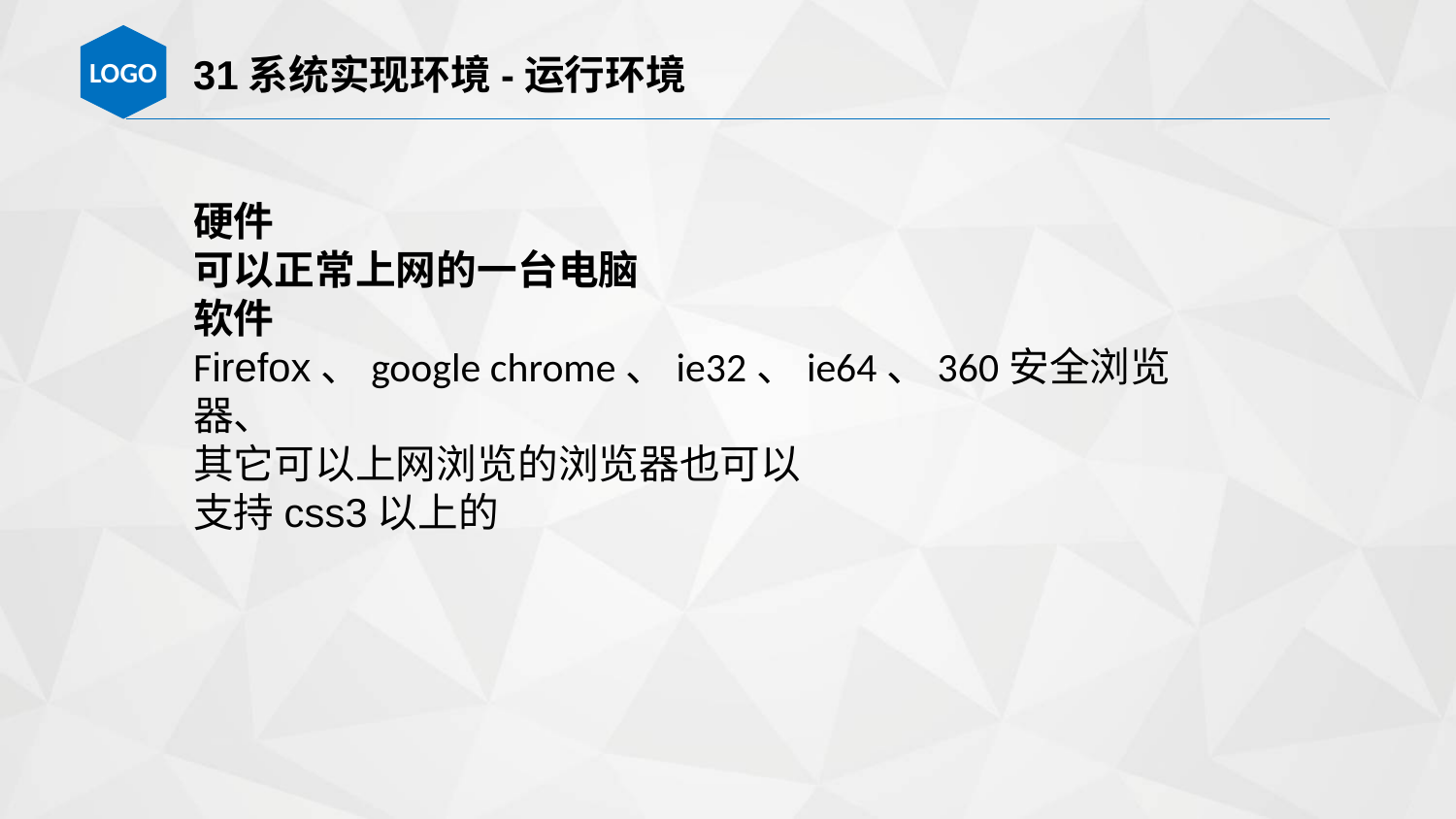

31系统实现环境-运行环境
硬件可以正常上网的一台电脑软件Firefox、google chrome、ie32、ie64、360安全浏览器、其它可以上网浏览的浏览器也可以支持css3以上的